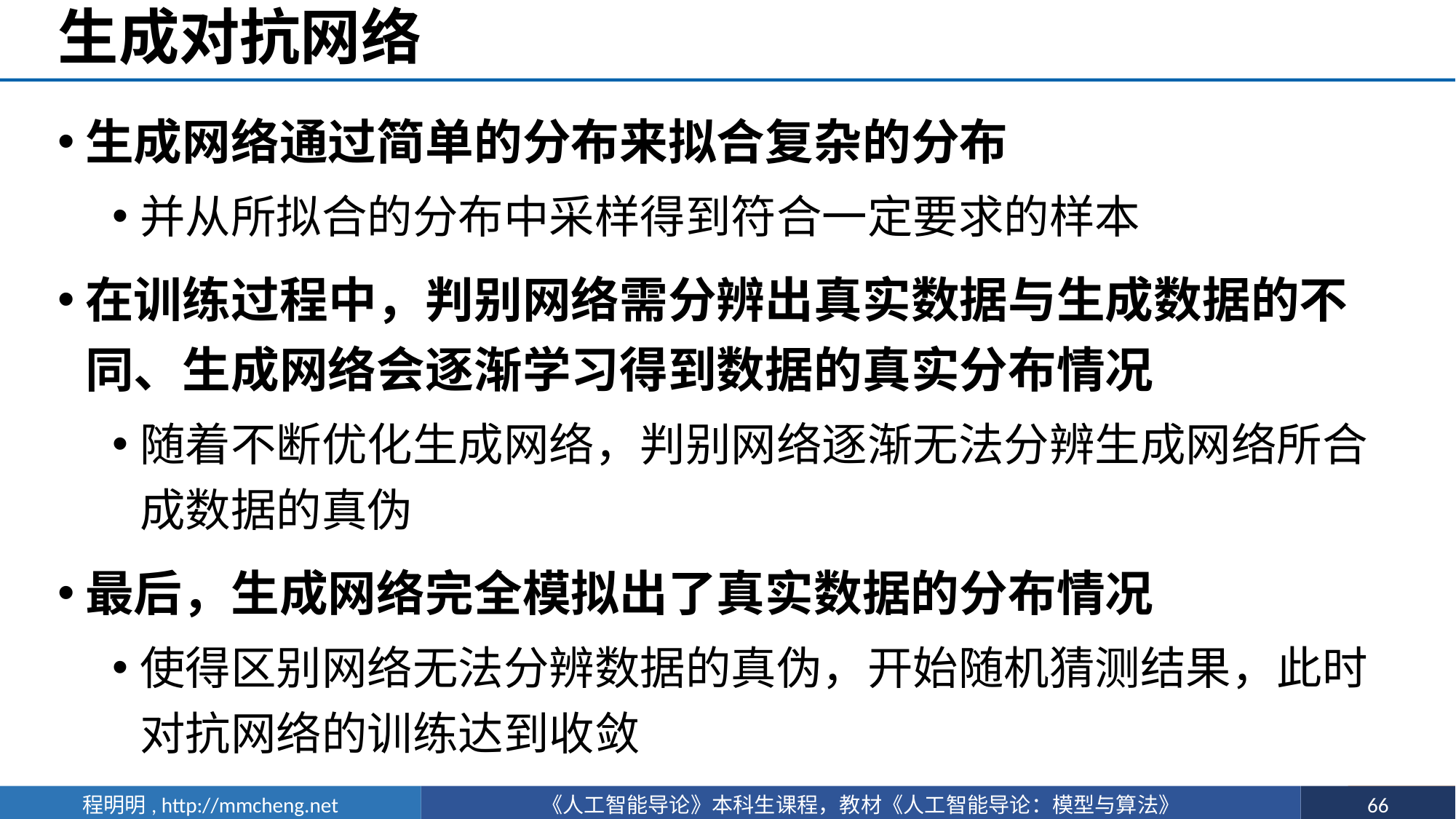

# 生成对抗网络
生成网络通过简单的分布来拟合复杂的分布
并从所拟合的分布中采样得到符合一定要求的样本
在训练过程中，判别网络需分辨出真实数据与生成数据的不同、生成网络会逐渐学习得到数据的真实分布情况
随着不断优化生成网络，判别网络逐渐无法分辨生成网络所合成数据的真伪
最后，生成网络完全模拟出了真实数据的分布情况
使得区别网络无法分辨数据的真伪，开始随机猜测结果，此时对抗网络的训练达到收敛